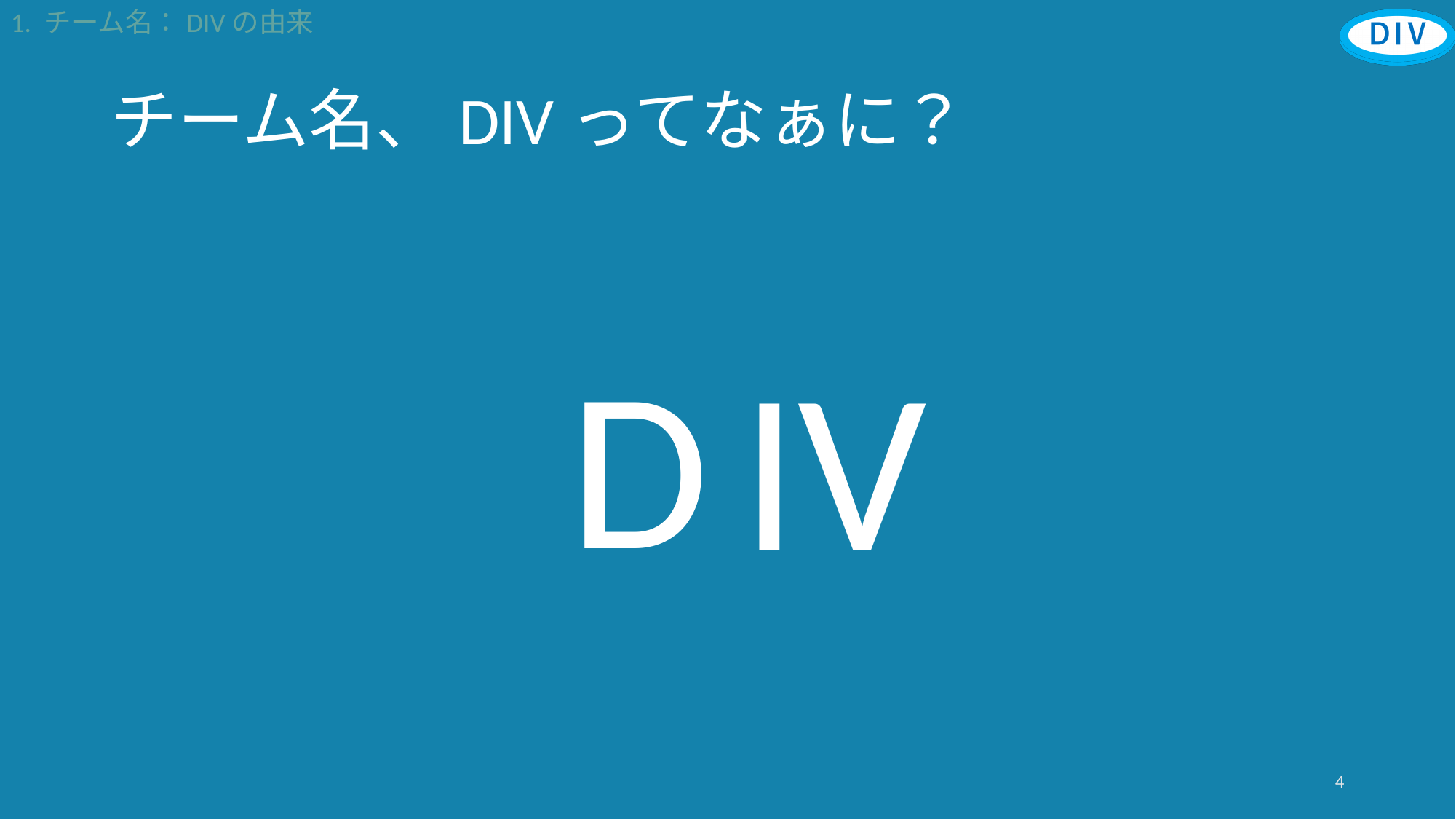

1. チーム名：DIVの由来
# チーム名、DIVってなぁに？
D 4
IV
4